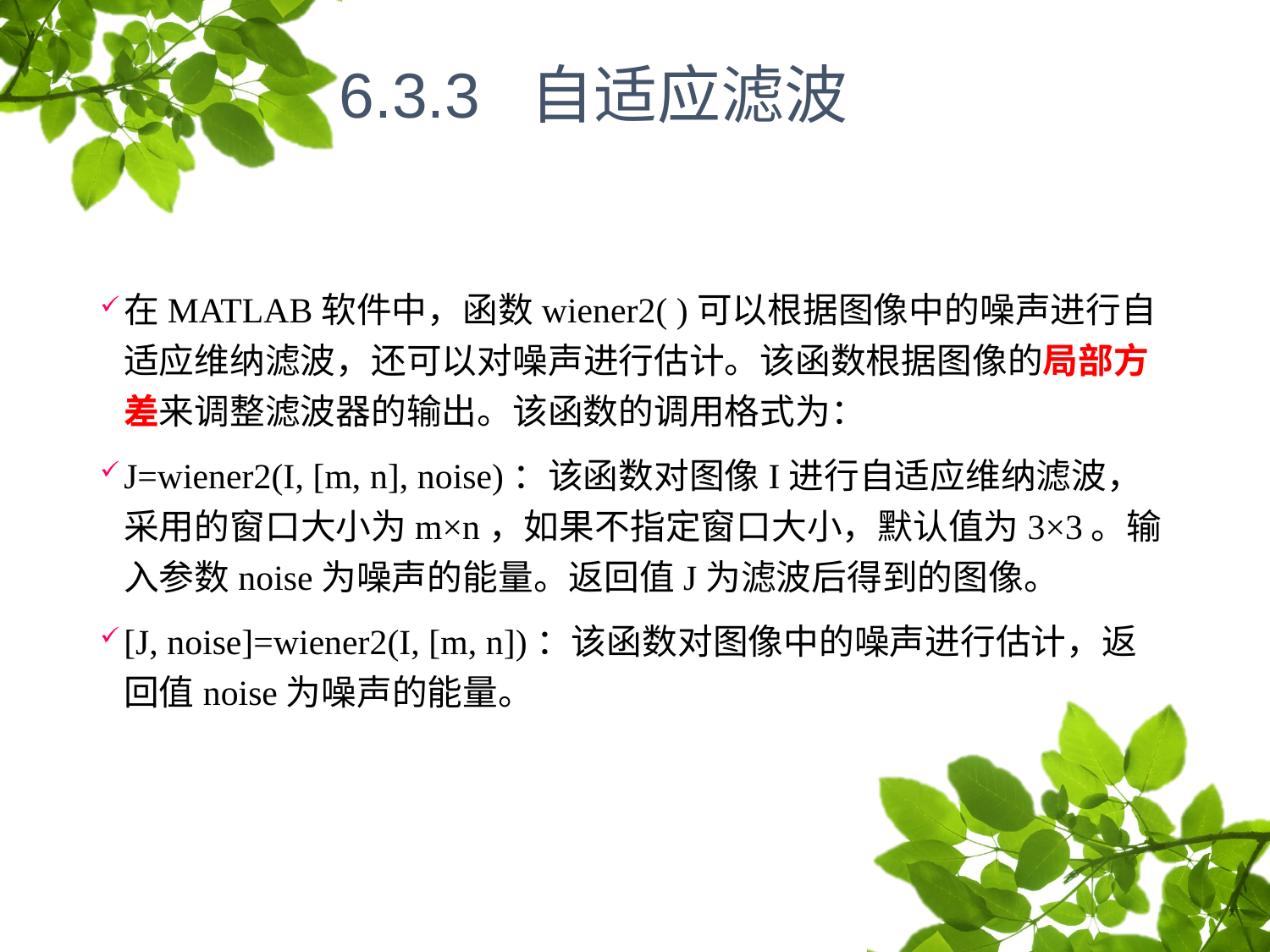

# 6.3.3  自适应滤波
在MATLAB软件中，函数wiener2( )可以根据图像中的噪声进行自适应维纳滤波，还可以对噪声进行估计。该函数根据图像的局部方差来调整滤波器的输出。该函数的调用格式为：
J=wiener2(I, [m, n], noise)：该函数对图像I进行自适应维纳滤波，采用的窗口大小为m×n，如果不指定窗口大小，默认值为3×3。输入参数noise为噪声的能量。返回值J为滤波后得到的图像。
[J, noise]=wiener2(I, [m, n])：该函数对图像中的噪声进行估计，返回值noise为噪声的能量。